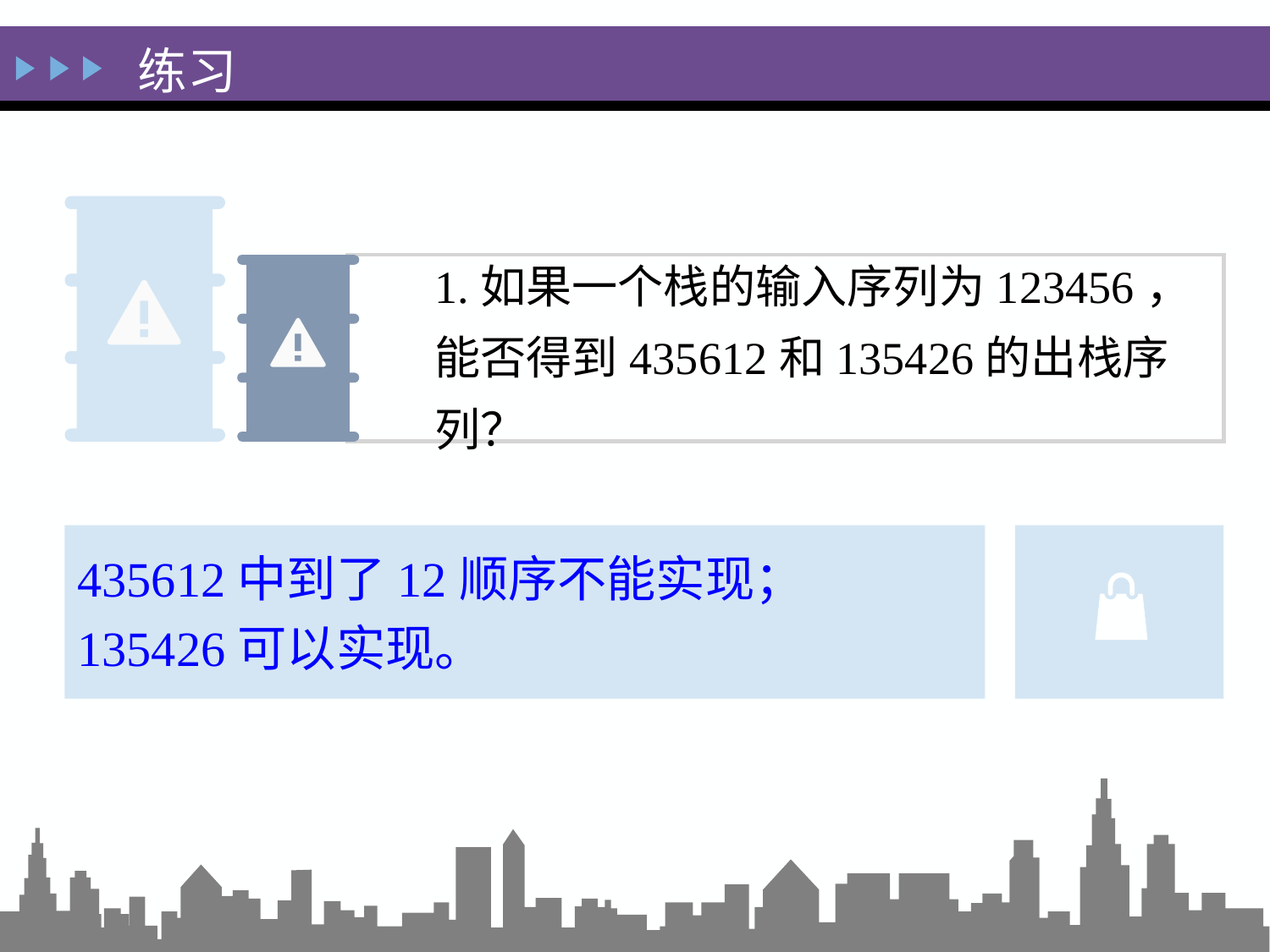

练习

1.如果一个栈的输入序列为123456，能否得到435612和135426的出栈序列？

435612中到了12顺序不能实现；
135426可以实现。